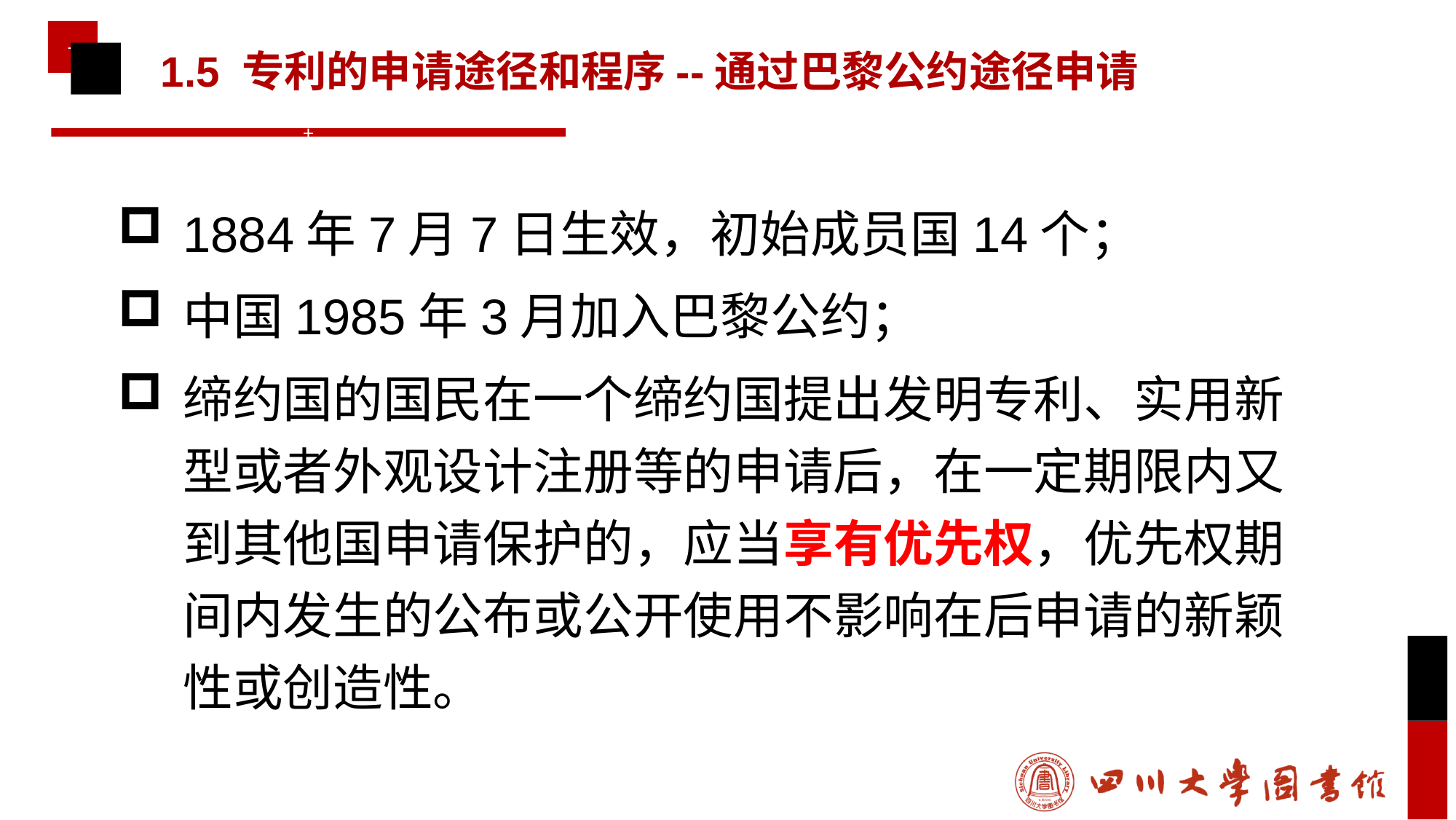

1.5 专利的申请途径和程序--通过巴黎公约途径申请

1884年7月7日生效，初始成员国14个；
中国1985年3月加入巴黎公约；
缔约国的国民在一个缔约国提出发明专利、实用新型或者外观设计注册等的申请后，在一定期限内又到其他国申请保护的，应当享有优先权，优先权期间内发生的公布或公开使用不影响在后申请的新颖性或创造性。